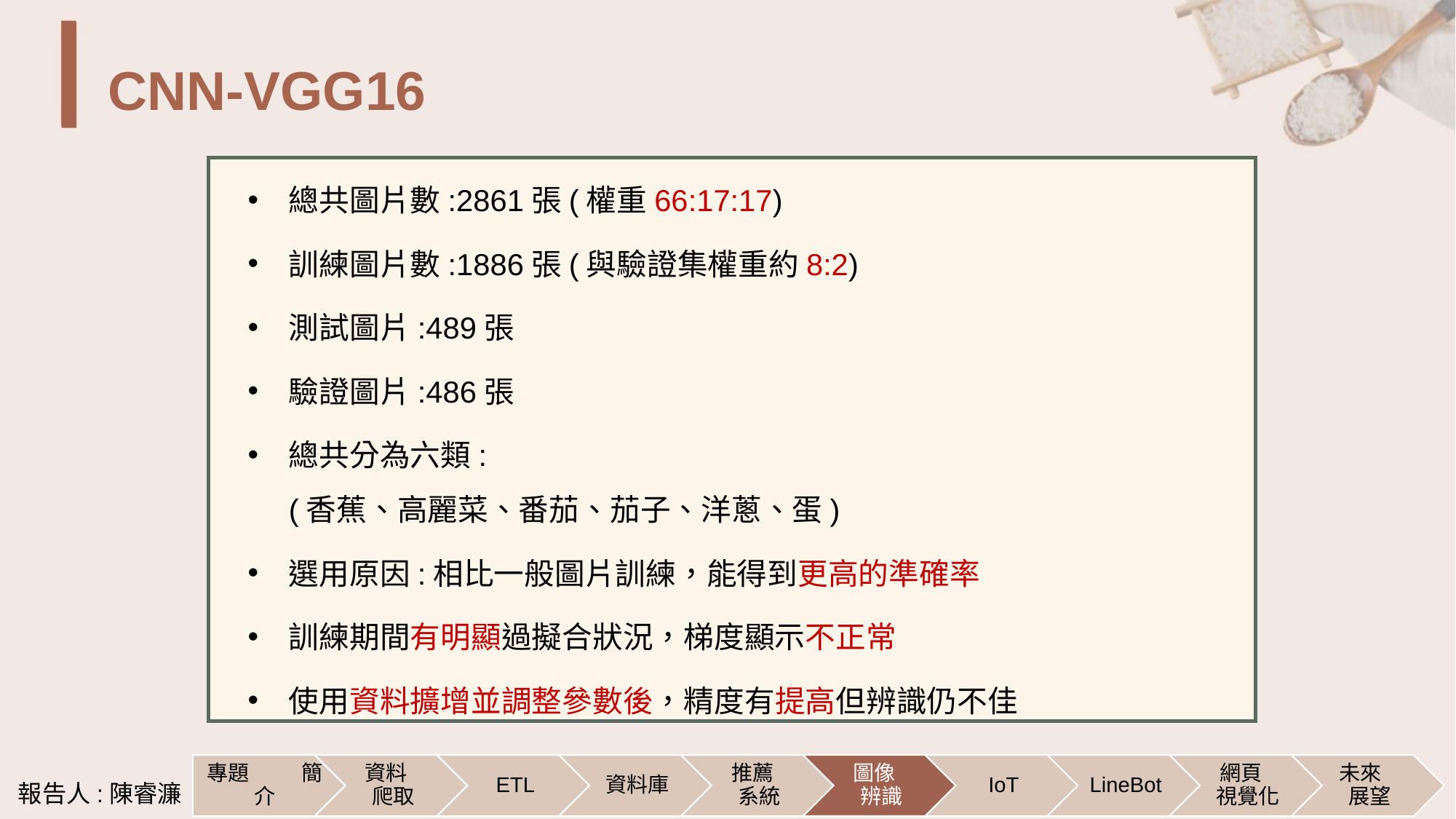

# CNN-VGG16

總共圖片數:2861張(權重66:17:17)
訓練圖片數:1886張(與驗證集權重約8:2)
測試圖片:489張
驗證圖片:486張
總共分為六類:
(香蕉、高麗菜、番茄、茄子、洋蔥、蛋)
選用原因:相比一般圖片訓練，能得到更高的準確率
訓練期間有明顯過擬合狀況，梯度顯示不正常
使用資料擴增並調整參數後，精度有提高但辨識仍不佳
專題           簡介
資料    爬取
ETL
資料庫
推薦    系統
圖像    辨識
IoT
LineBot
網頁    視覺化
未來     展望
報告人:陳睿濂